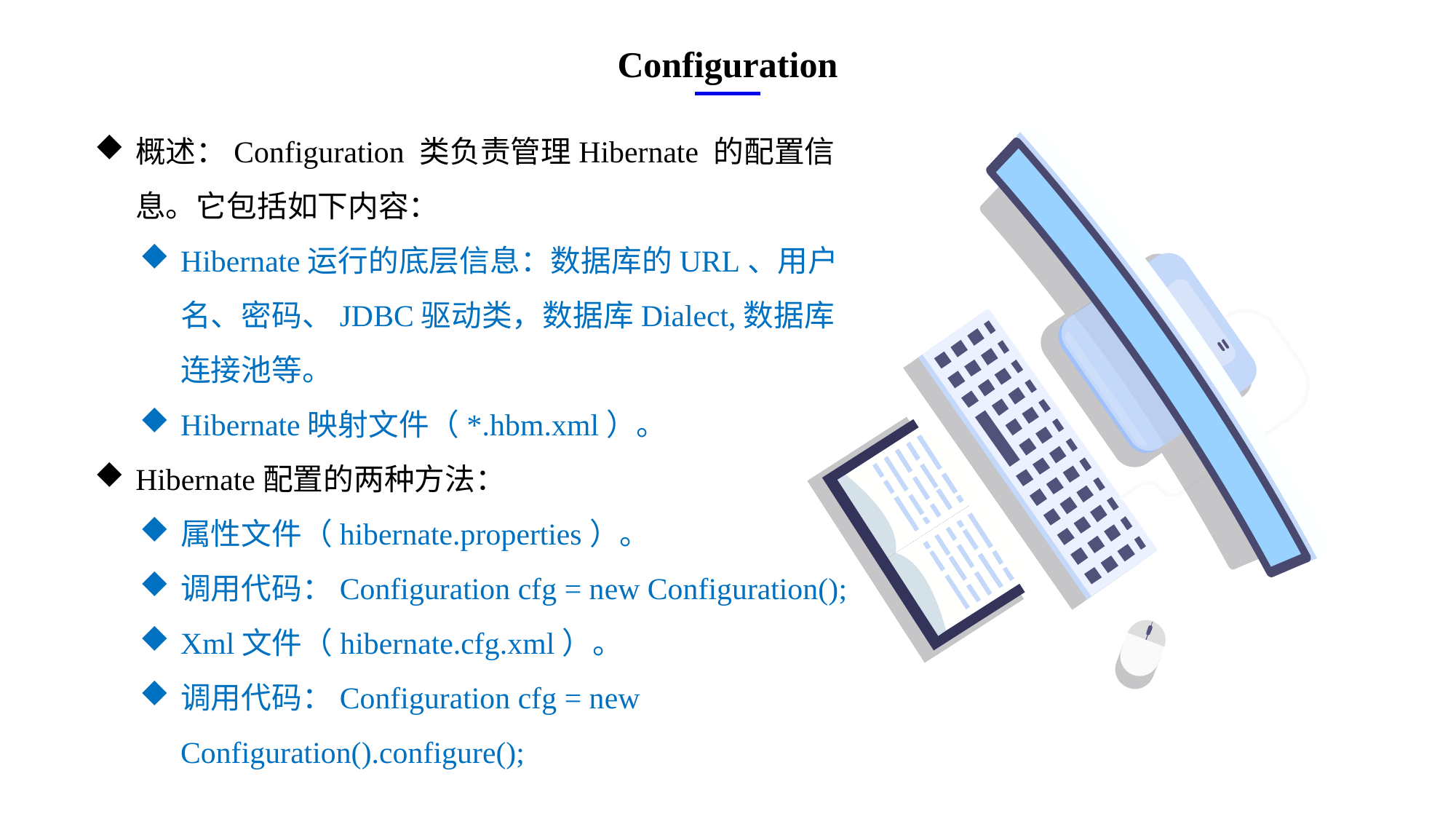

Configuration
概述：Configuration 类负责管理Hibernate 的配置信息。它包括如下内容：
Hibernate运行的底层信息：数据库的URL、用户名、密码、JDBC驱动类，数据库Dialect,数据库连接池等。
Hibernate映射文件（*.hbm.xml）。
Hibernate配置的两种方法：
属性文件（hibernate.properties）。
调用代码：Configuration cfg = new Configuration();
Xml文件（hibernate.cfg.xml）。
调用代码：Configuration cfg = new Configuration().configure();

e7d195523061f1c0ae0eb3eed39d2bcef4622b2499a05fe6567B54A876BEB457BD1EB8EBE9915191D1FA2E860D28D251AB291D9CBBDD28D4BD16020FD75D8281481517FC21E86E4C931520AFA1087E92E357E3DB373CA326F6F926B1A67F681E99E875FFD293B2C32B3919AE4D43F9436862A7DD54F9346DF3662D8AB7319030EF75D53FF682DE13